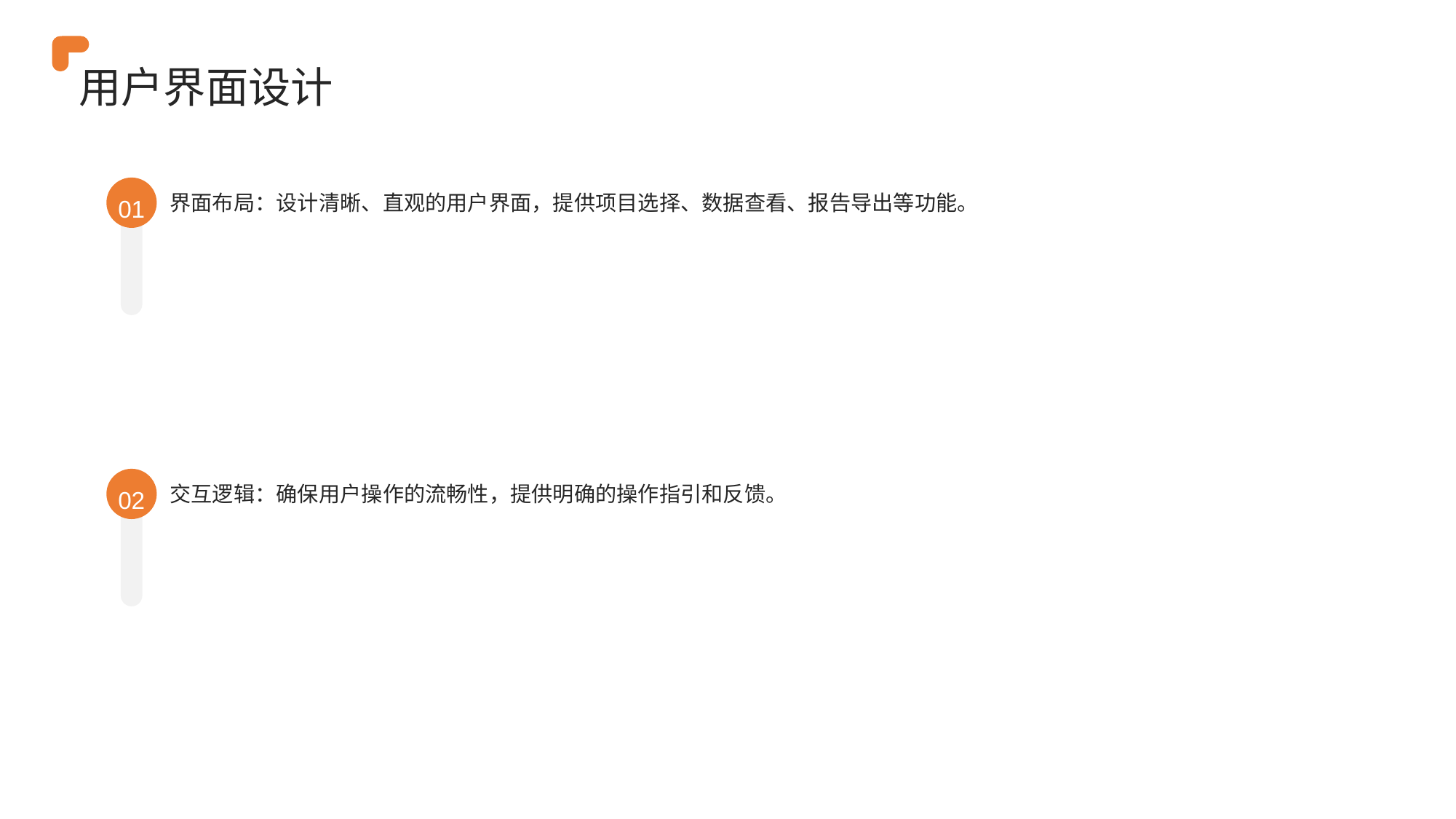

用户界面设计
界面布局：设计清晰、直观的用户界面，提供项目选择、数据查看、报告导出等功能。

01

交互逻辑：确保用户操作的流畅性，提供明确的操作指引和反馈。

02